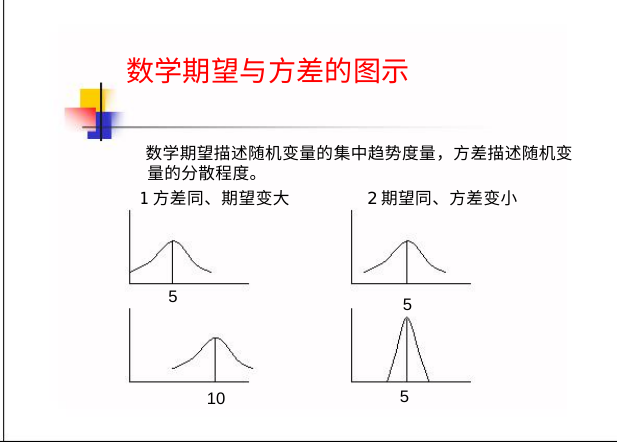

数学期望与方差的图示
 数学期望描述随机变量的集中趋势度量，方差描述随机变
量的分散程度。
 1方差同、期望变大
2期望同、方差变小
5
5
 5
10